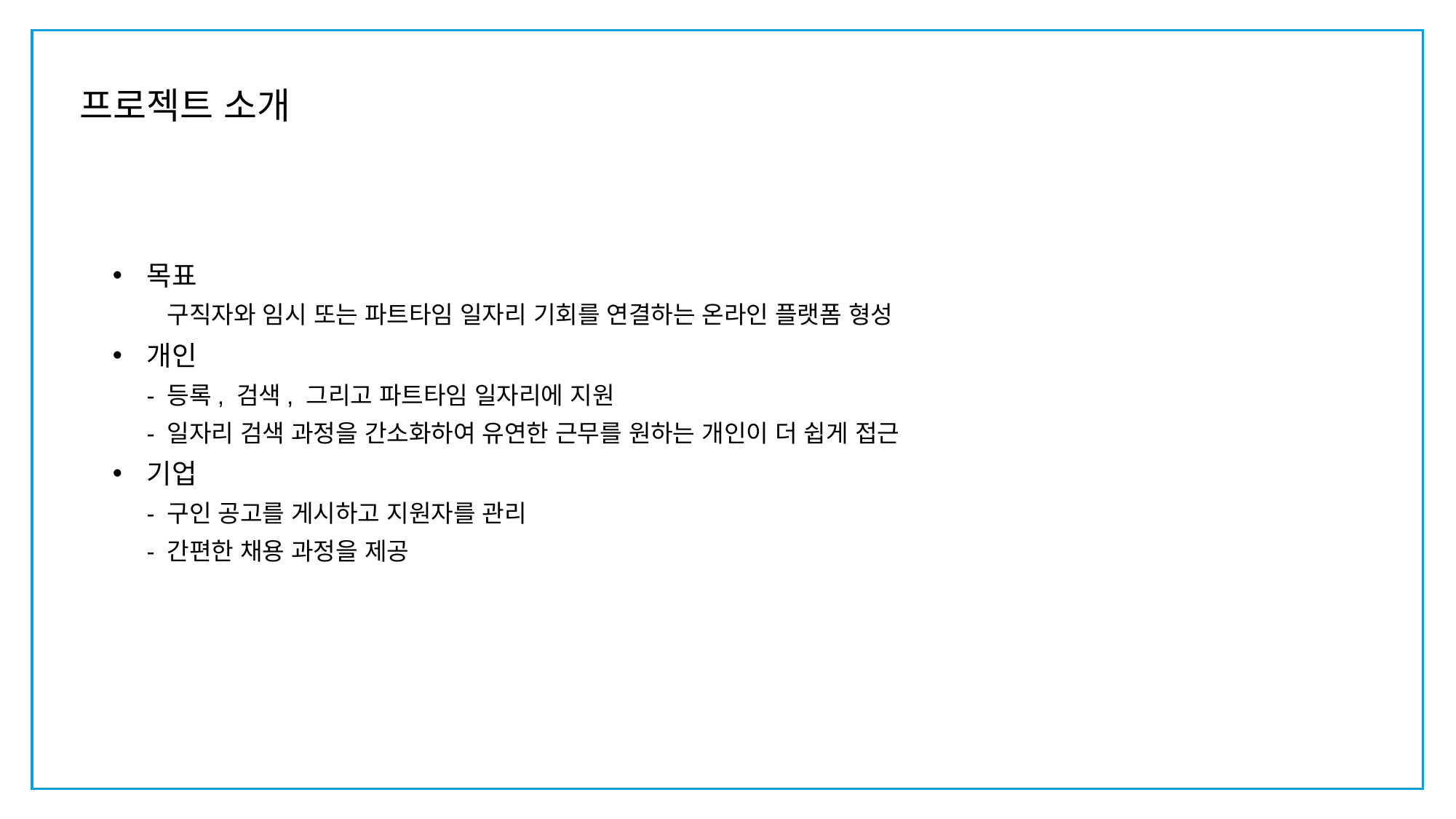

프로젝트 소개
목표
구직자와 임시 또는 파트타임 일자리 기회를 연결하는 온라인 플랫폼 형성
개인
- 등록, 검색, 그리고 파트타임 일자리에 지원
- 일자리 검색 과정을 간소화하여 유연한 근무를 원하는 개인이 더 쉽게 접근
기업
- 구인 공고를 게시하고 지원자를 관리
- 간편한 채용 과정을 제공